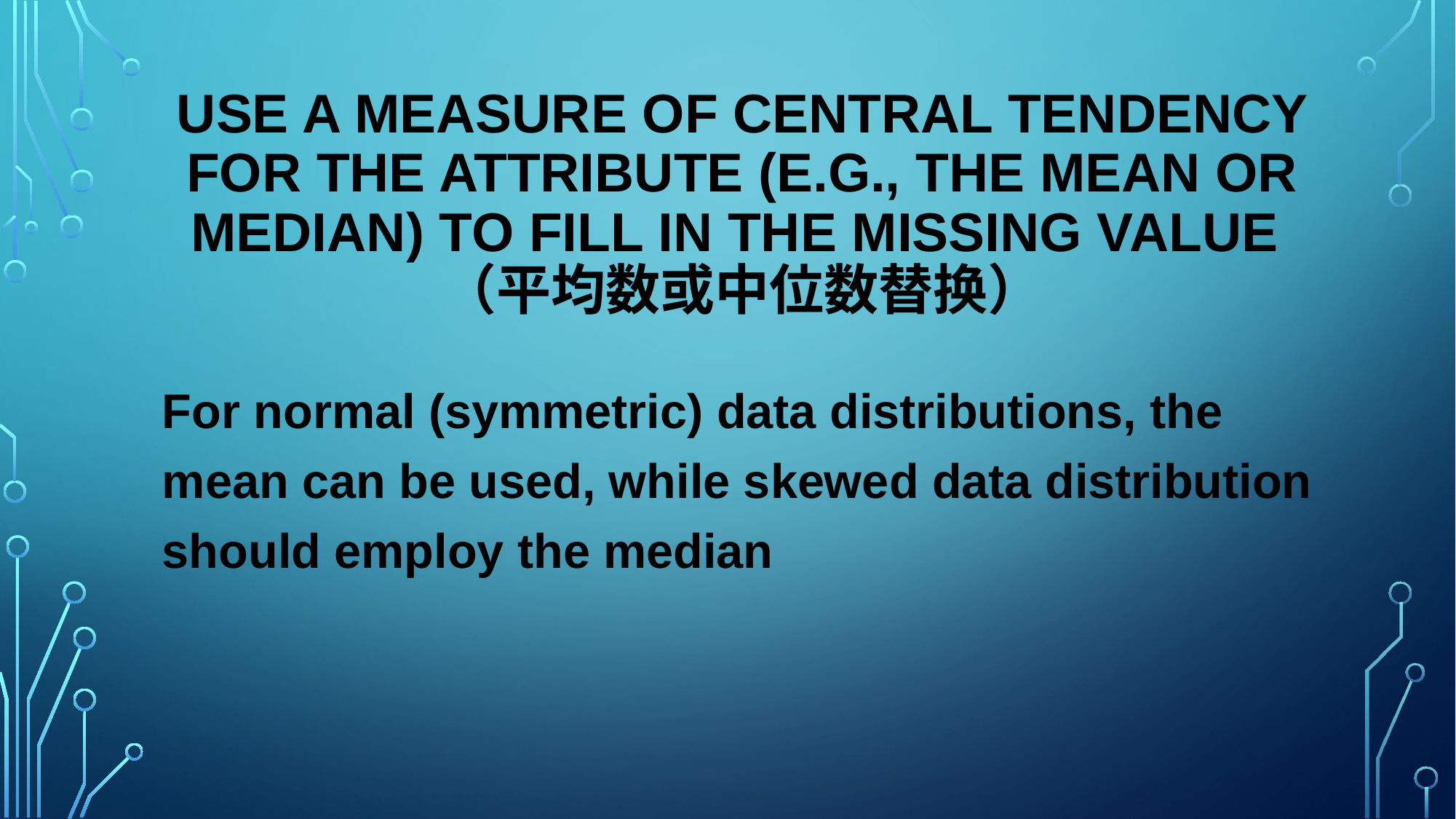

# Use a measure of central tendency for the attribute (e.g., the mean or median) to fill in the missing value （平均数或中位数替换）
For normal (symmetric) data distributions, the mean can be used, while skewed data distribution should employ the median